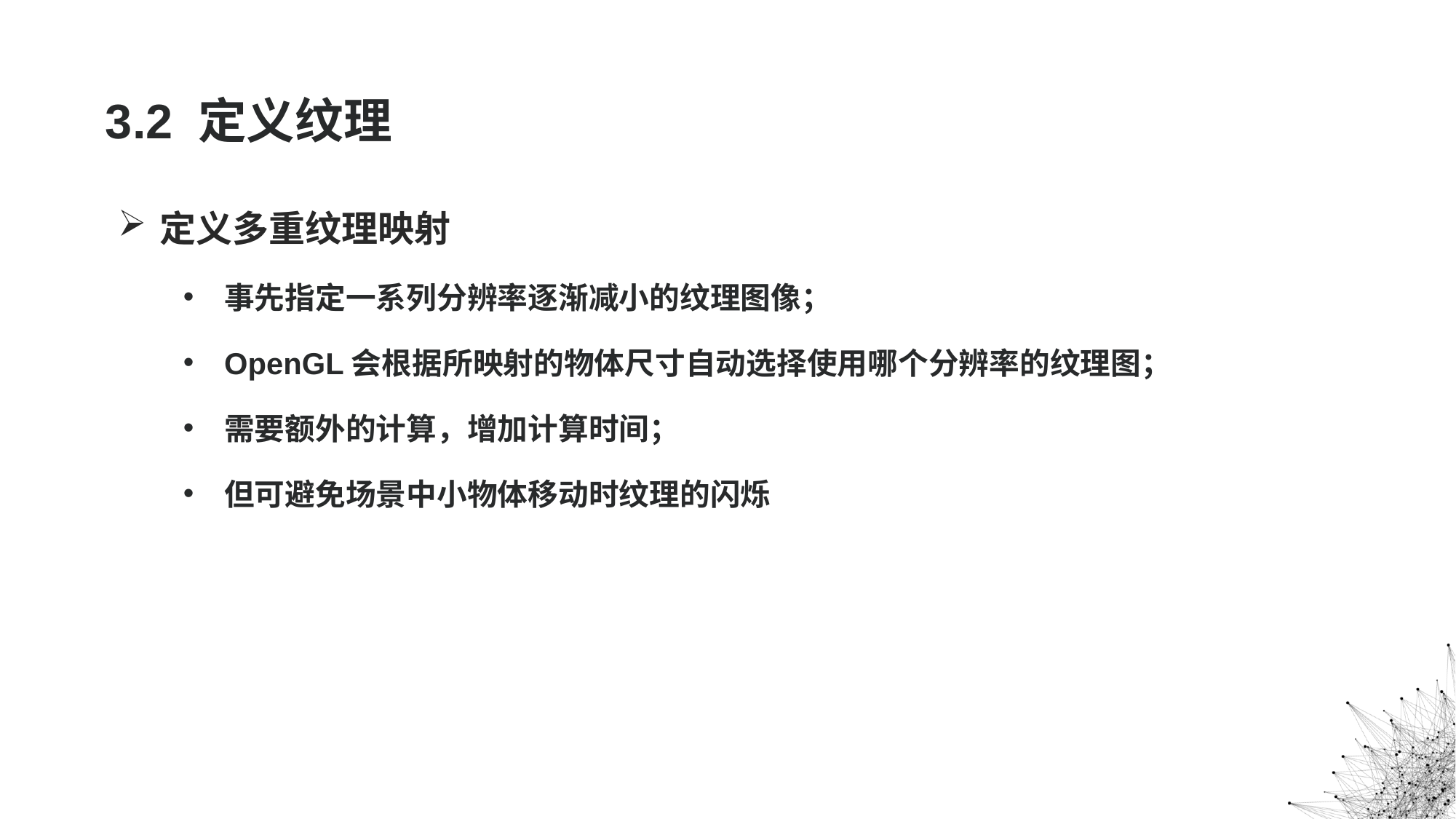

# 3.2 定义纹理
定义多重纹理映射
事先指定一系列分辨率逐渐减小的纹理图像；
OpenGL会根据所映射的物体尺寸自动选择使用哪个分辨率的纹理图；
需要额外的计算，增加计算时间；
但可避免场景中小物体移动时纹理的闪烁